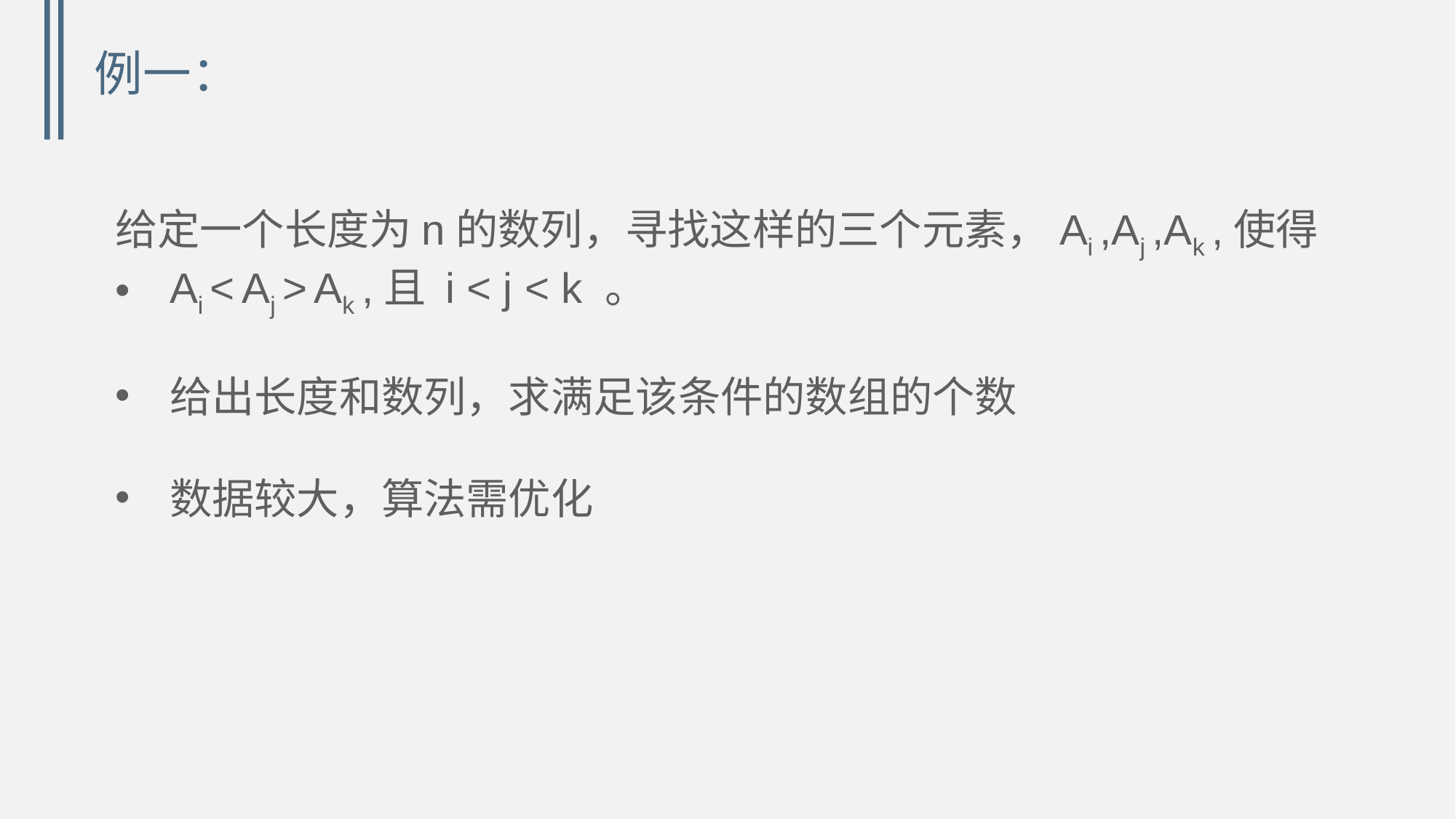

# 例一：
给定一个长度为n的数列，寻找这样的三个元素，Ai ,Aj ,Ak ,使得
Ai < Aj > Ak ,且 i < j < k 。

给出长度和数列，求满足该条件的数组的个数

数据较大，算法需优化